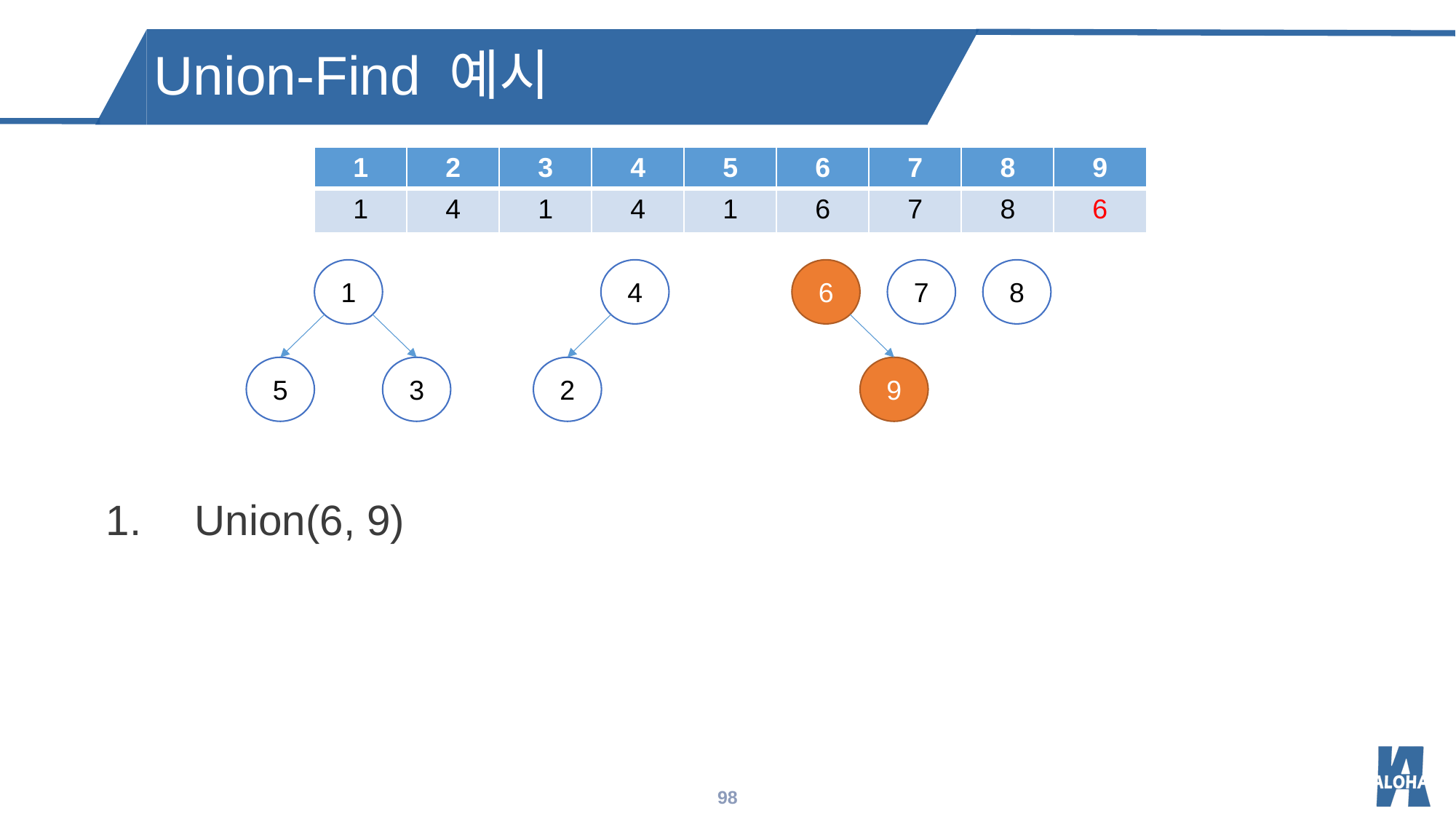

Union-Find 예시
| 1 | 2 | 3 | 4 | 5 | 6 | 7 | 8 | 9 |
| --- | --- | --- | --- | --- | --- | --- | --- | --- |
| 1 | 4 | 1 | 4 | 1 | 6 | 7 | 8 | 6 |
1
4
6
7
8
5
3
2
9
Union(6, 9)
98